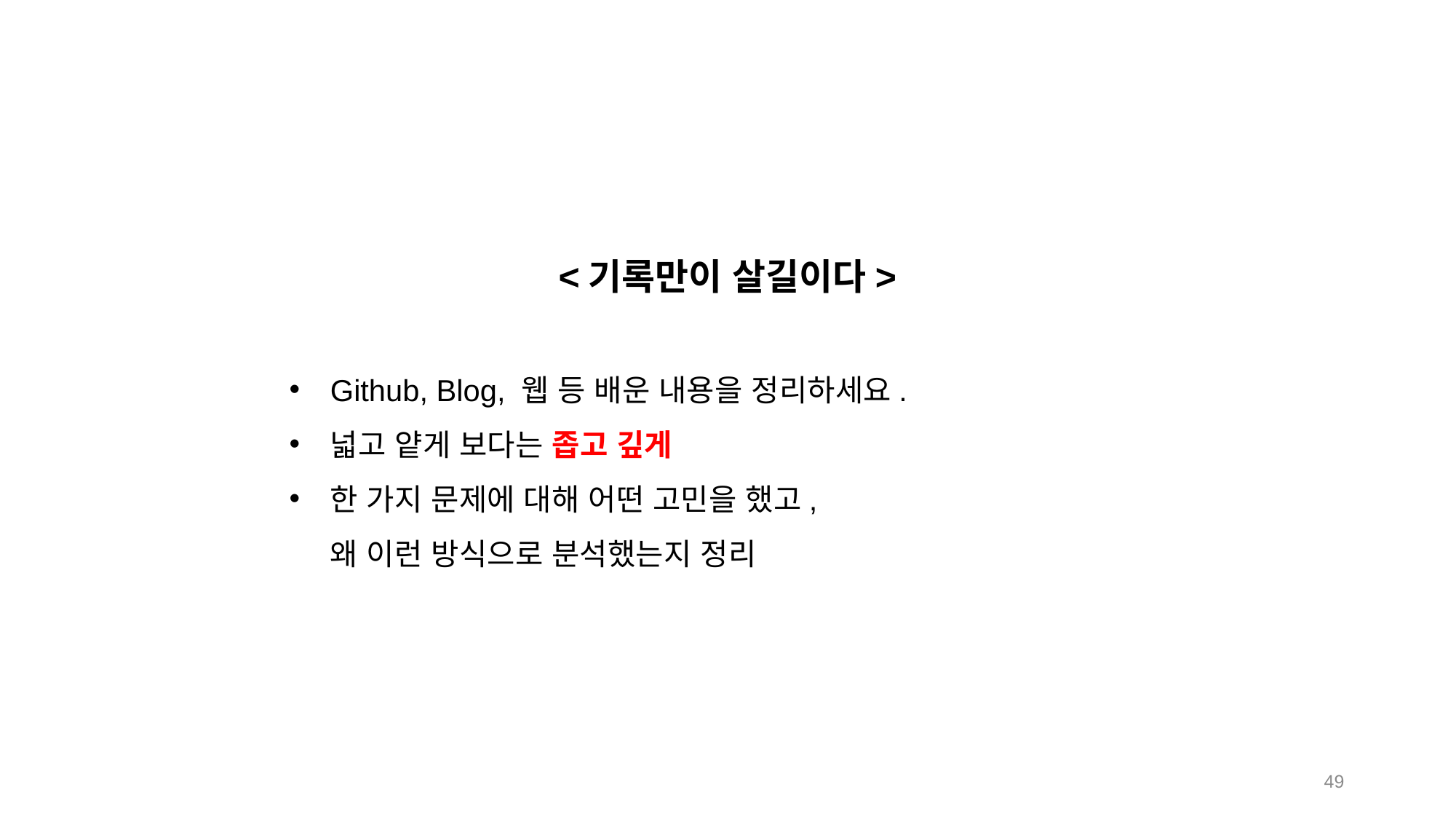

<기록만이 살길이다>

Github, Blog, 웹 등 배운 내용을 정리하세요.
넓고 얕게 보다는 좁고 깊게
한 가지 문제에 대해 어떤 고민을 했고,
왜 이런 방식으로 분석했는지 정리
49